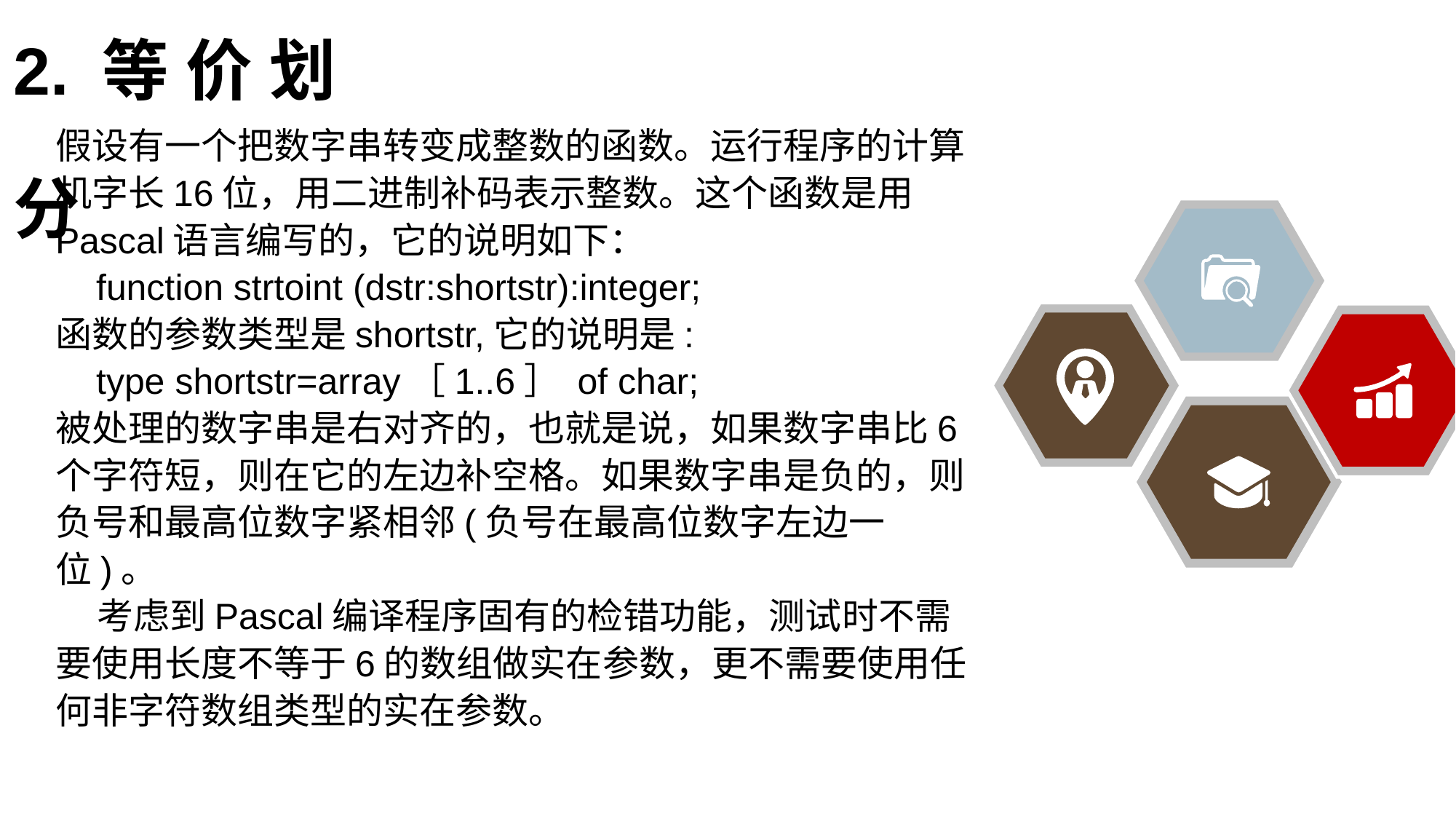

2.等价划分
假设有一个把数字串转变成整数的函数。运行程序的计算机字长16位，用二进制补码表示整数。这个函数是用Pascal语言编写的，它的说明如下：
    function strtoint (dstr:shortstr):integer;
函数的参数类型是shortstr,它的说明是:
    type shortstr=array［1..6］ of char;
被处理的数字串是右对齐的，也就是说，如果数字串比6个字符短，则在它的左边补空格。如果数字串是负的，则负号和最高位数字紧相邻(负号在最高位数字左边一位)。
    考虑到Pascal编译程序固有的检错功能，测试时不需要使用长度不等于6的数组做实在参数，更不需要使用任何非字符数组类型的实在参数。